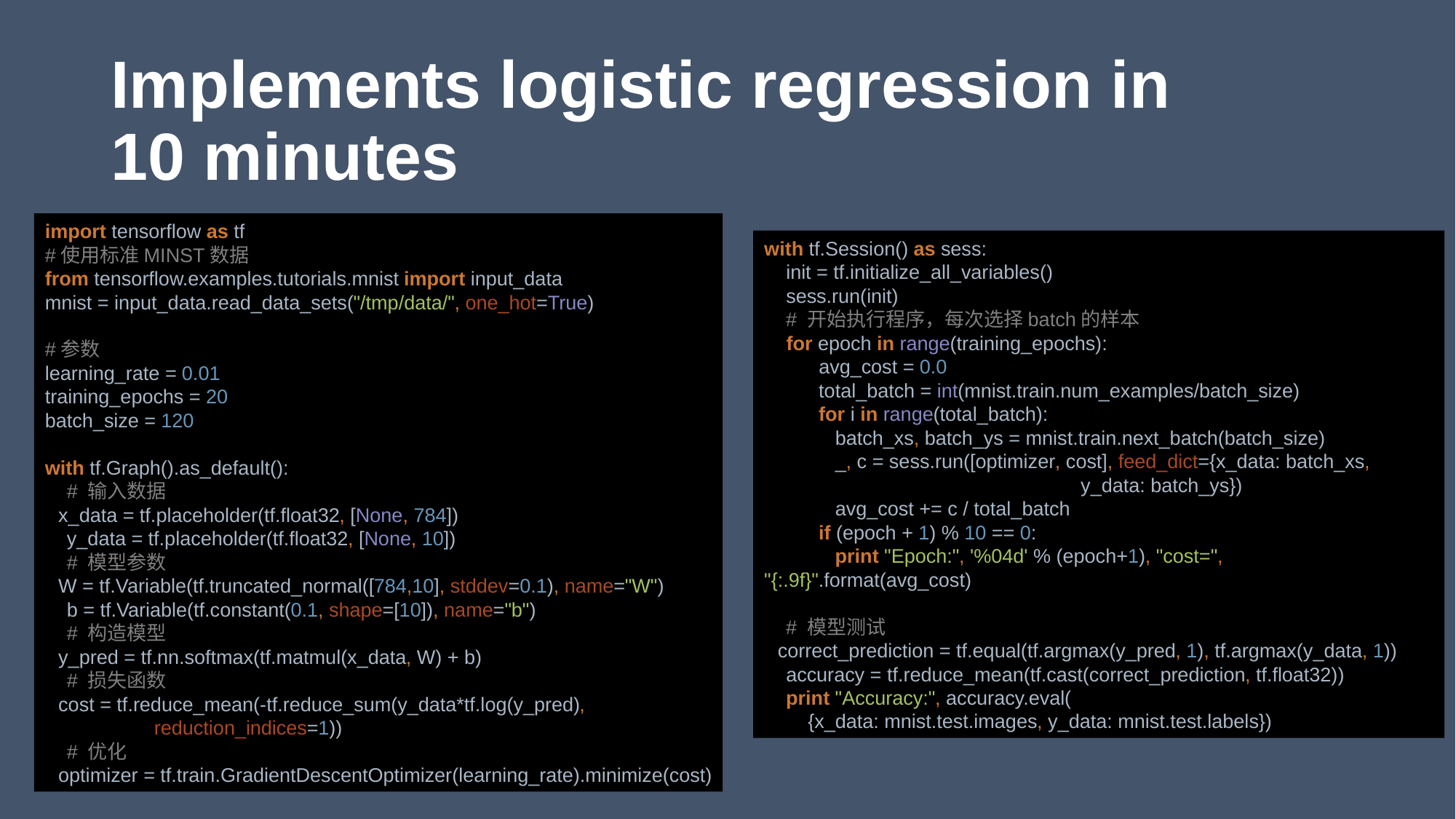

# Implements logistic regression in 10 minutes
import tensorflow as tf
#使用标准MINST数据
from tensorflow.examples.tutorials.mnist import input_data
mnist = input_data.read_data_sets("/tmp/data/", one_hot=True)
#参数
learning_rate = 0.01
training_epochs = 20
batch_size = 120
with tf.Graph().as_default():
    # 输入数据
  x_data = tf.placeholder(tf.float32, [None, 784])
    y_data = tf.placeholder(tf.float32, [None, 10])
    # 模型参数
  W = tf.Variable(tf.truncated_normal([784,10], stddev=0.1), name="W")
    b = tf.Variable(tf.constant(0.1, shape=[10]), name="b")
    # 构造模型
  y_pred = tf.nn.softmax(tf.matmul(x_data, W) + b)
    # 损失函数
  cost = tf.reduce_mean(-tf.reduce_sum(y_data*tf.log(y_pred),
	reduction_indices=1))
    # 优化
  optimizer = tf.train.GradientDescentOptimizer(learning_rate).minimize(cost)
with tf.Session() as sess:
    init = tf.initialize_all_variables()
    sess.run(init)
    # 开始执行程序，每次选择batch的样本
    for epoch in range(training_epochs):
          avg_cost = 0.0
          total_batch = int(mnist.train.num_examples/batch_size)
          for i in range(total_batch):
             batch_xs, batch_ys = mnist.train.next_batch(batch_size)
             _, c = sess.run([optimizer, cost], feed_dict={x_data: batch_xs,
                                                          y_data: batch_ys})
             avg_cost += c / total_batch
          if (epoch + 1) % 10 == 0:
             print "Epoch:", '%04d' % (epoch+1), "cost=", "{:.9f}".format(avg_cost)
    # 模型测试
  correct_prediction = tf.equal(tf.argmax(y_pred, 1), tf.argmax(y_data, 1))
    accuracy = tf.reduce_mean(tf.cast(correct_prediction, tf.float32))
    print "Accuracy:", accuracy.eval(
        {x_data: mnist.test.images, y_data: mnist.test.labels})